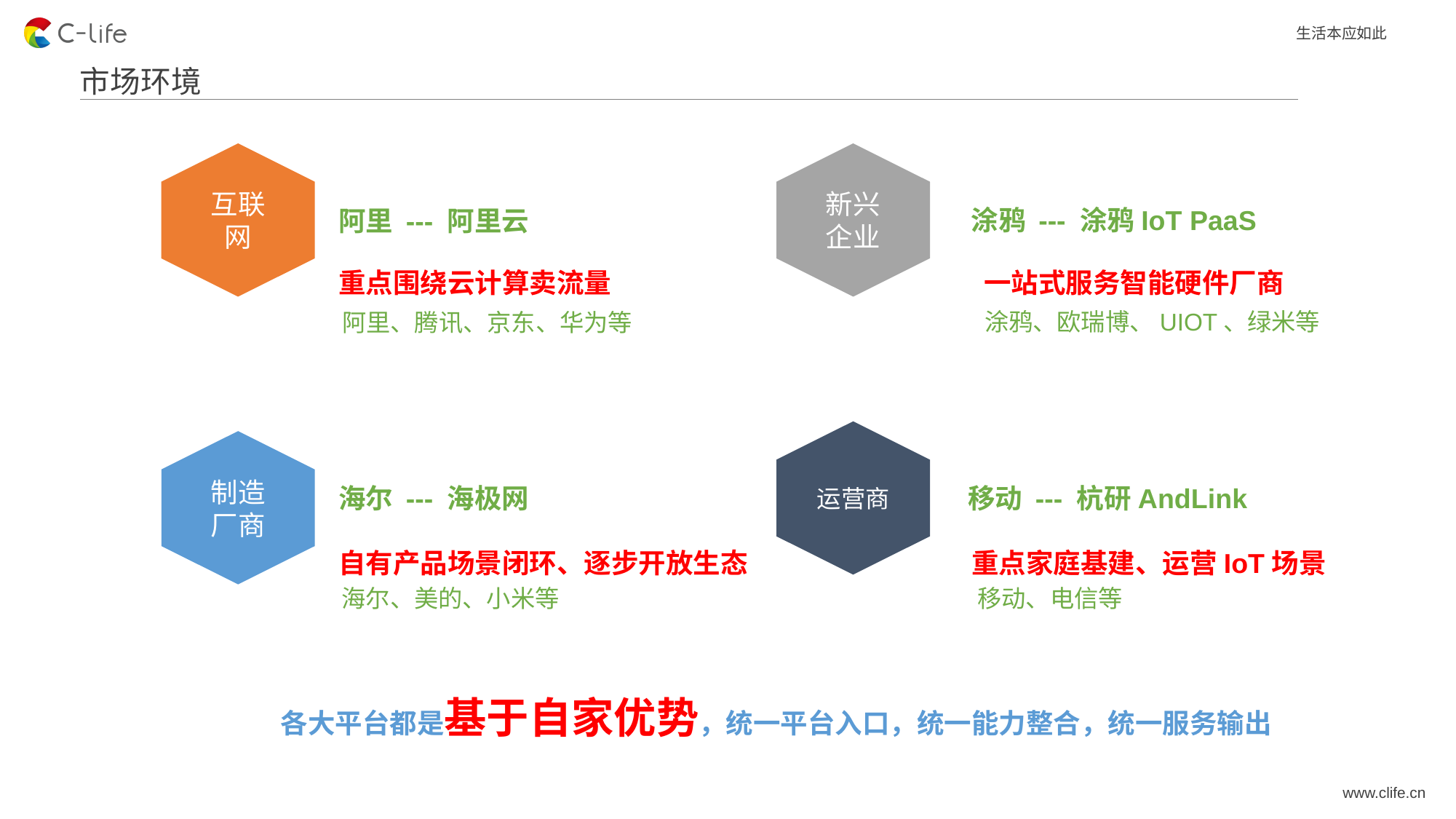

市场环境
互联网
新兴
企业
涂鸦 --- 涂鸦IoT PaaS
阿里 --- 阿里云
重点围绕云计算卖流量
一站式服务智能硬件厂商
涂鸦、欧瑞博、UIOT、绿米等
阿里、腾讯、京东、华为等

运营商
制造
厂商
海尔 --- 海极网
移动 --- 杭研AndLink

自有产品场景闭环、逐步开放生态
重点家庭基建、运营IoT场景
海尔、美的、小米等
移动、电信等
各大平台都是基于自家优势，统一平台入口，统一能力整合，统一服务输出